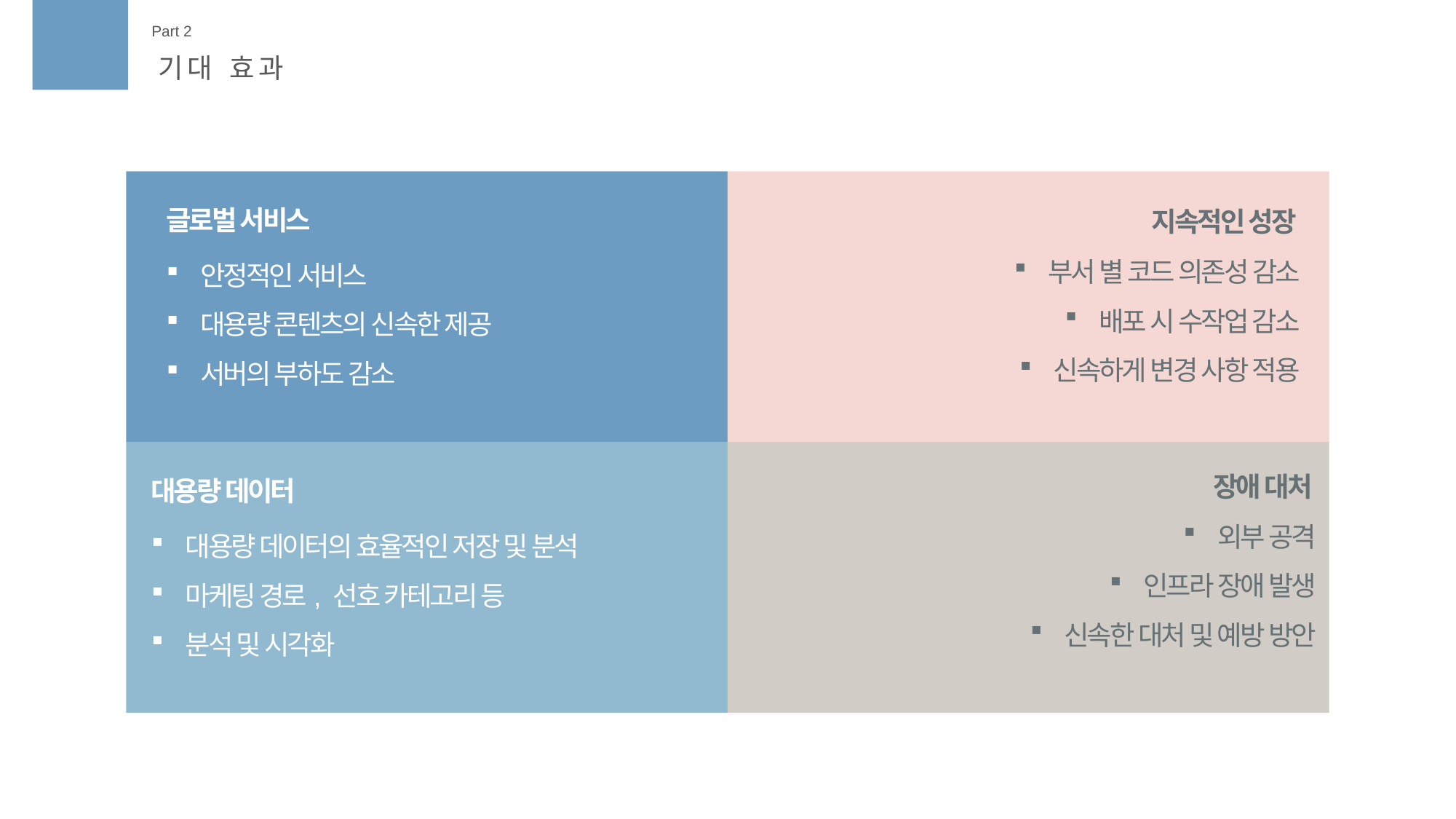

Part 2
기대 효과

글로벌 서비스
지속적인 성장
부서 별 코드 의존성 감소
배포 시 수작업 감소
신속하게 변경 사항 적용
안정적인 서비스
대용량 콘텐츠의 신속한 제공
서버의 부하도 감소

장애 대처
대용량 데이터
외부 공격
인프라 장애 발생
신속한 대처 및 예방 방안
대용량 데이터의 효율적인 저장 및 분석
마케팅 경로, 선호 카테고리 등
분석 및 시각화